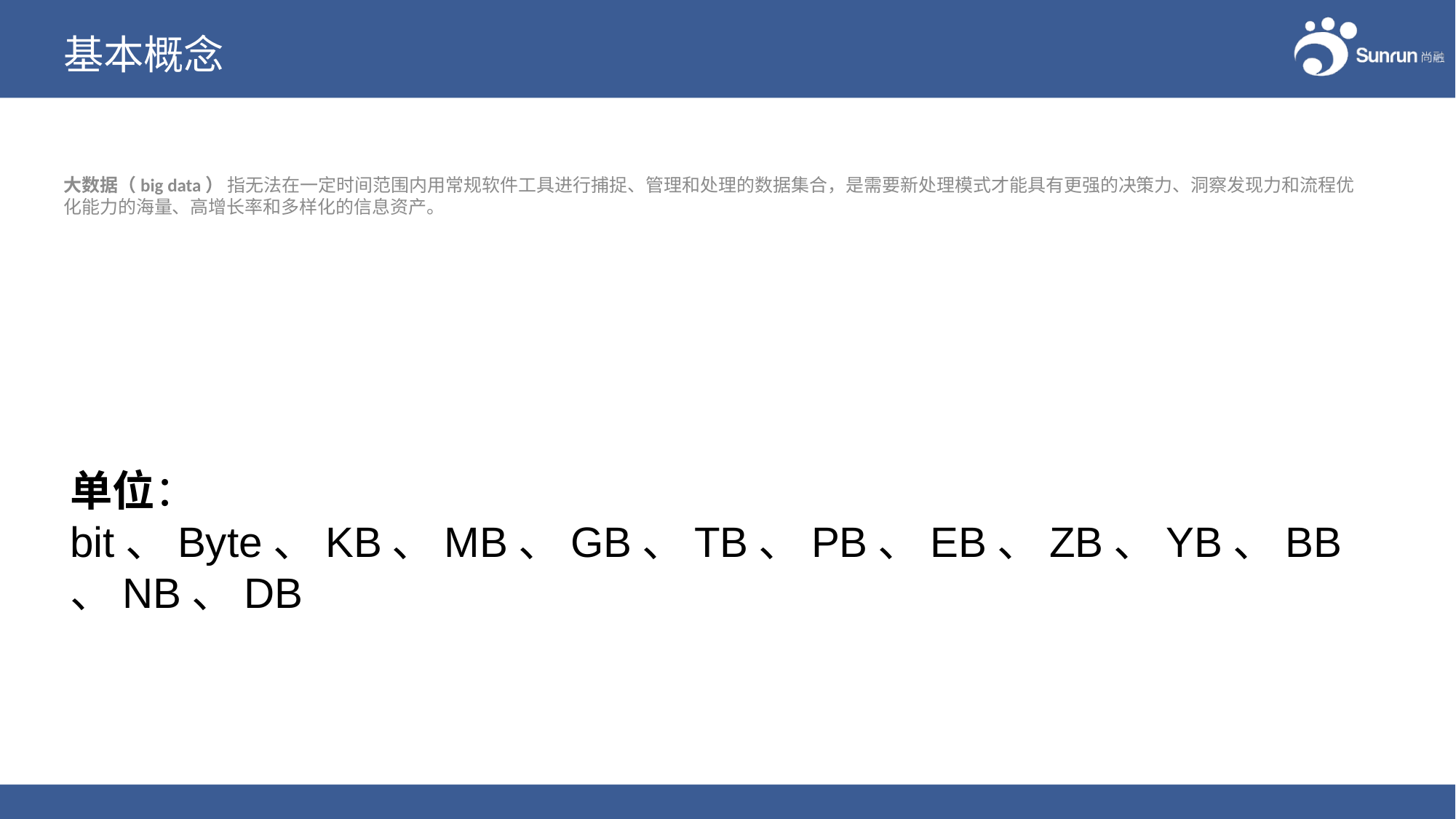

# 基本概念
大数据（big data） 指无法在一定时间范围内用常规软件工具进行捕捉、管理和处理的数据集合，是需要新处理模式才能具有更强的决策力、洞察发现力和流程优化能力的海量、高增长率和多样化的信息资产。
单位：bit、Byte、KB、MB、GB、TB、PB、EB、ZB、YB、BB、NB、DB